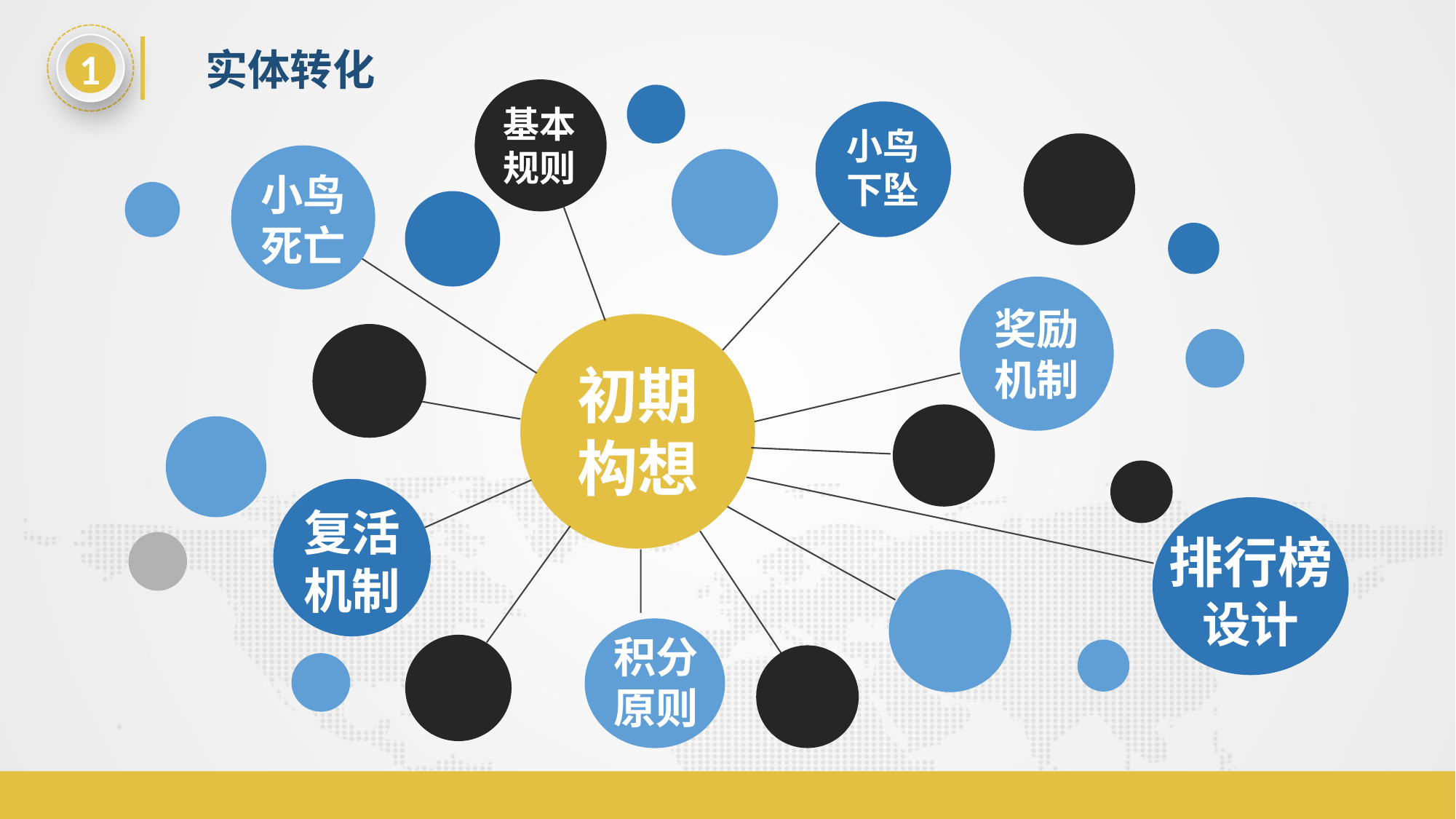

1

实体转化

基本
规则

小鸟
下坠

小鸟
死亡

奖励
机制

初期
构想

复活
机制

排行榜
设计

积分
原则